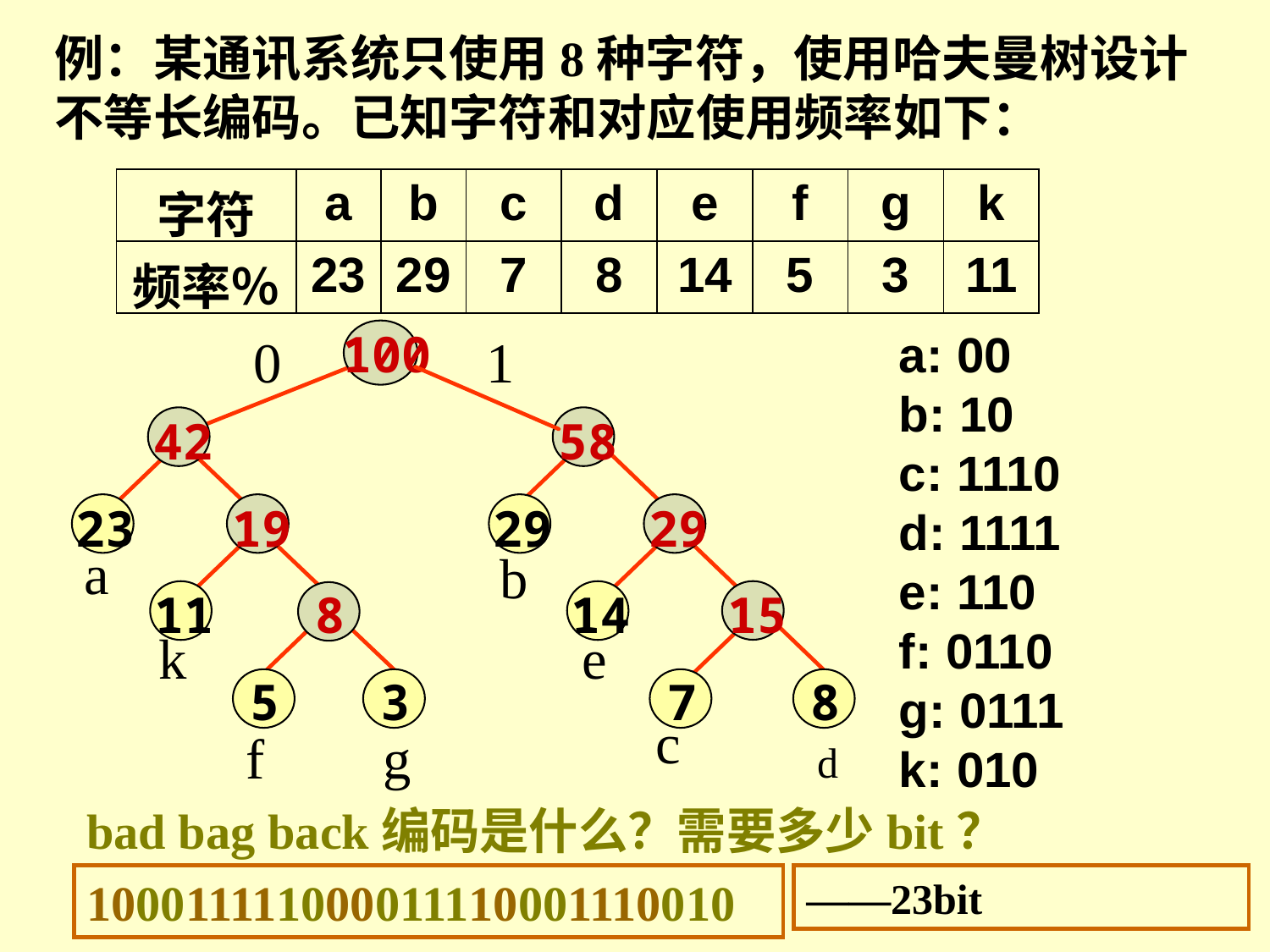

例：某通讯系统只使用8种字符，使用哈夫曼树设计不等长编码。已知字符和对应使用频率如下：
| 字符 | a | b | c | d | e | f | g | k |
| --- | --- | --- | --- | --- | --- | --- | --- | --- |
| 频率％ | 23 | 29 | 7 | 8 | 14 | 5 | 3 | 11 |
100

42

58

23

19

29

29

11

8

14

15

5

3

7

8

0
1
a
b
k
e
c
f
g
d
a: 00
b: 10
c: 1110
d: 1111
e: 110
f: 0110
g: 0111
k: 010
bad bag back编码是什么？需要多少bit？
100011111000011110001110010
——23bit